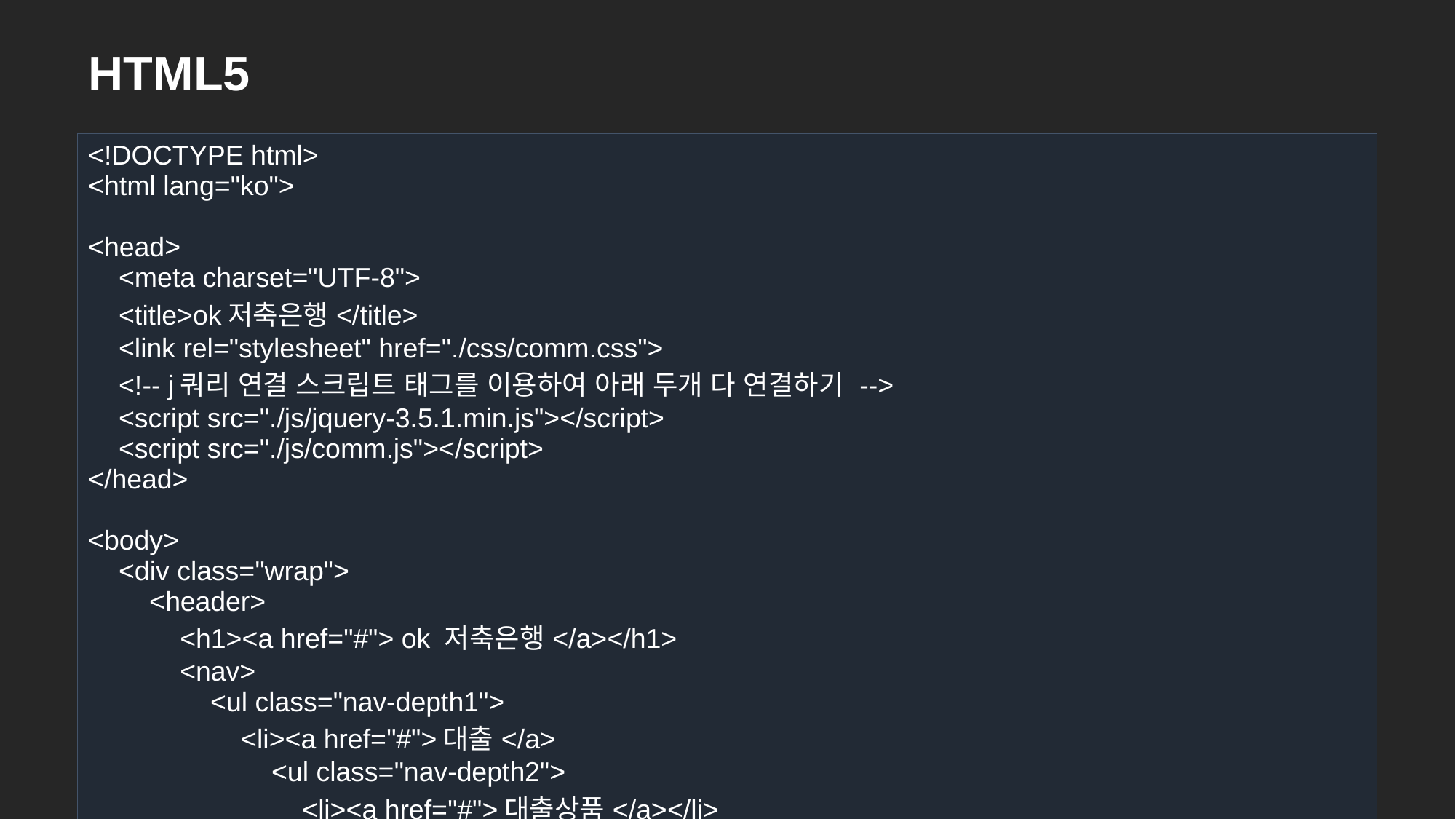

HTML5
| <!DOCTYPE html> <html lang="ko"> <head>     <meta charset="UTF-8">     <title>ok저축은행</title>     <link rel="stylesheet" href="./css/comm.css">     <!-- j쿼리 연결 스크립트 태그를 이용하여 아래 두개 다 연결하기 -->     <script src="./js/jquery-3.5.1.min.js"></script>     <script src="./js/comm.js"></script> </head> <body>     <div class="wrap">         <header>             <h1><a href="#"> ok 저축은행</a></h1>             <nav>                 <ul class="nav-depth1">                     <li><a href="#">대출</a>                         <ul class="nav-depth2">                             <li><a href="#">대출상품</a></li>                             <li><a href="#">대출신청</a></li>                             <li><a href="#">대출관리</a></li>                             <li><a href="#">대출조회</a></li>                         </ul>                     </li>                     <li><a href="#">예금/보험</a>                         <ul class="nav-depth2">                             <li><a href="#">예금/적금</a></li>                             <li><a href="#">보험</a></li>                             <li><a href="#">카드</a></li>                             <li><a href="#">금융상품</a></li>                         </ul>                     </li>                     <li><a href="#">은행소개</a>                         <ul class="nav-depth2">                             <li><a href="#">은행안내</a></li>                             <li><a href="#">경영공시</a></li>                             <li><a href="#">영업점안내</a></li>                         </ul>                     </li>                     <li><a href="#">고객센터</a>                         <ul class="nav-depth2">                             <li><a href="#">고객지원</a></li>                             <li><a href="#">자료실</a></li>                             <li><a href="#">인증센터</a></li>                         </ul>                     </li>                 </ul>             </nav>         </header>         <div class="slide">             <ul>                 <li><img src="./images/slide1.png"                         alt="계좌조회부터 이체까지 모바일 뱅킹으로 간편하게 OK저축은행이 새롭게 오픈했어요!모바일앱을 설치하여 경험해 보세요!"></li>                 <li><img src="./images/slide2.png" alt="OK저축은행 읏맨과 얘두사 우리의 영웅 읏맨은 얘두사를 물리치고 돌로 변해버린 도심을 되살릴 수 있을까?">                 </li>                 <li><img src="./images/slide3.png" alt="대한민국 대표 글로벌 금융그룹 고객의 앞날의 밝게 비추고 언제나행복과만족을 선사하겠습니다."></li>             </ul>         </div>         <div class="containner">             <div class="tap">                 <section>                     <h2>공지사항</h2>                     <div class="cont">                         <ul class="lst-bbs">                             <li><a href="#">ㆍ 수신상품 금리인상 안내(2020.9.25.시행) <span>20.10.29</span></a></li>                             <li><a href="#">ㆍ 신종코로나 바이러스 보이스피싱 주의 안내 <span>20.10.29</span></a></li>                             <li><a href="#">ㆍ OK챔피언이태희정기예금 이벤트 당첨자 안내 <span>20.10.29</span></a></li>                             <li><a href="#">ㆍ OK챔피언 이태희 정기예금 특판종료 안내 <span>20.10.29</span></a></li>                             <li><a href="#">ㆍ 수신상품 금리인상 안내(2020.9.14.시행) <span>20.10.29</span></a></li>                             <li><a href="#">ㆍ 채권매각사실공지\_20200924 <span>20.10.29</span></a></li>                         </ul>                     </div>                 </section>                 <section class="on">                     <h2>갤러리</h2>                     <div class="cont">                         <ul class="lst-gallery">                             <li><a href="#"><img src="./images/%EA%B0%A4%EB%9F%AC%EB%A6%AC1.jpg" alt="갤러리1"></a></li>                             <li><a href="#"><img src="./images/%EA%B0%A4%EB%9F%AC%EB%A6%AC2.png" alt="갤러리2"></a></li>                             <li><a href="#"><img src="./images/%EA%B0%A4%EB%9F%AC%EB%A6%AC3.png" alt="갤러리3"></a></li>                         </ul>                     </div>                 </section>             </div>             <section class="col2">                 <h2>영상배너</h2>                 <div class="cont">                     <a href="#"><img src="./images/cf영상이미지.jpg" alt="얘두사광고"></a></div>             </section>             <section class="col3">                 <h2>바로가기</h2>                 <div class="cont">                     <a href="#"><img src="./images/my%EB%A9%94%EB%89%B4.png" alt="my메뉴">my메뉴</a>                     <a href="#"><img src="./images/%EC%A0%84%EC%9E%90%EA%B3%84%EC%95%BD%EC%84%9C.png" alt="">전자계약서</a>                     <a href="#"><img src="./images/%EB%8C%80%EC%B6%9C%ED%95%9C%EB%8F%84%EC%A1%B0%ED%9A%8C.png"                             alt="">대출한도조회</a>                     <a href="#"><img src="./images/%EA%B3%B5%EC%9D%B8%EC%9D%B8%EC%A6%9D.png" alt="">공인인증센터</a>                 </div>             </section>         </div>         <footer>             <h1>                 <img src="./images/logo\_type2.png" alt="ok저축은행">             </h1>             <div class="copyright">                 <address>(우04513) 서울시 중구 세종대로 39 10층(남대문로4가 서울상공회의소)</address>                 <br> Copyright (c) OKsavingBank. All Rights Reserved.             </div>             <div class="sns">                 <a href="#"><img src="./images/icon\_sns\_ok.png" alt=ok아이콘1></a>                 <a href="#"><img src="./images/ok\_icon.png" alt="아이콘2"></a>             </div>         </footer>     </div>     <div id="modal">         <div class="inner">             <img src="./images/팝업이미지.png" alt="얘두사 광고이미지 30초">             <button>닫기</button>         </div>     </div> </body> </html> |
| --- |